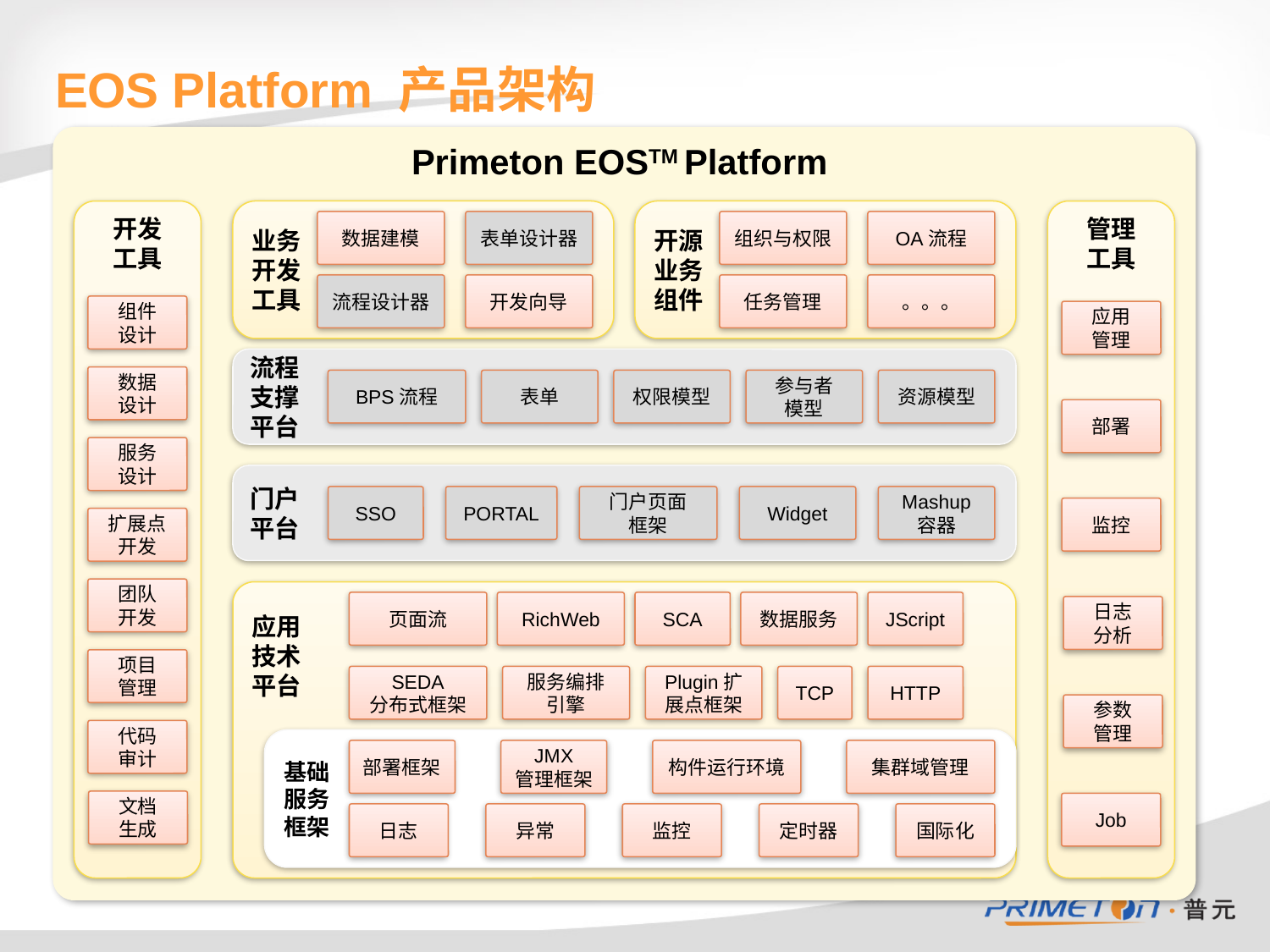

# EOS Platform 产品架构
Primeton EOSTM Platform
开发
工具
业务
开发
工具
开源
业务
组件
管理
工具
数据建模
表单设计器
组织与权限
OA流程
流程设计器
开发向导
任务管理
。。。
组件
设计
应用
管理
流程
支撑
平台
数据
设计
BPS流程
表单
权限模型
参与者
模型
资源模型
部署
服务
设计
门户
平台
SSO
PORTAL
门户页面
框架
Widget
Mashup
容器
监控
扩展点
开发
团队
开发
应用
技术
平台

页面流
RichWeb
SCA
数据服务
JScript
日志
分析
项目
管理
SEDA
分布式框架
服务编排
引擎
Plugin扩展点框架
TCP
HTTP
参数
管理
代码
审计
基础
服务
框架
部署框架
JMX
管理框架
构件运行环境
集群域管理
文档
生成
Job
日志
异常
监控
定时器
国际化